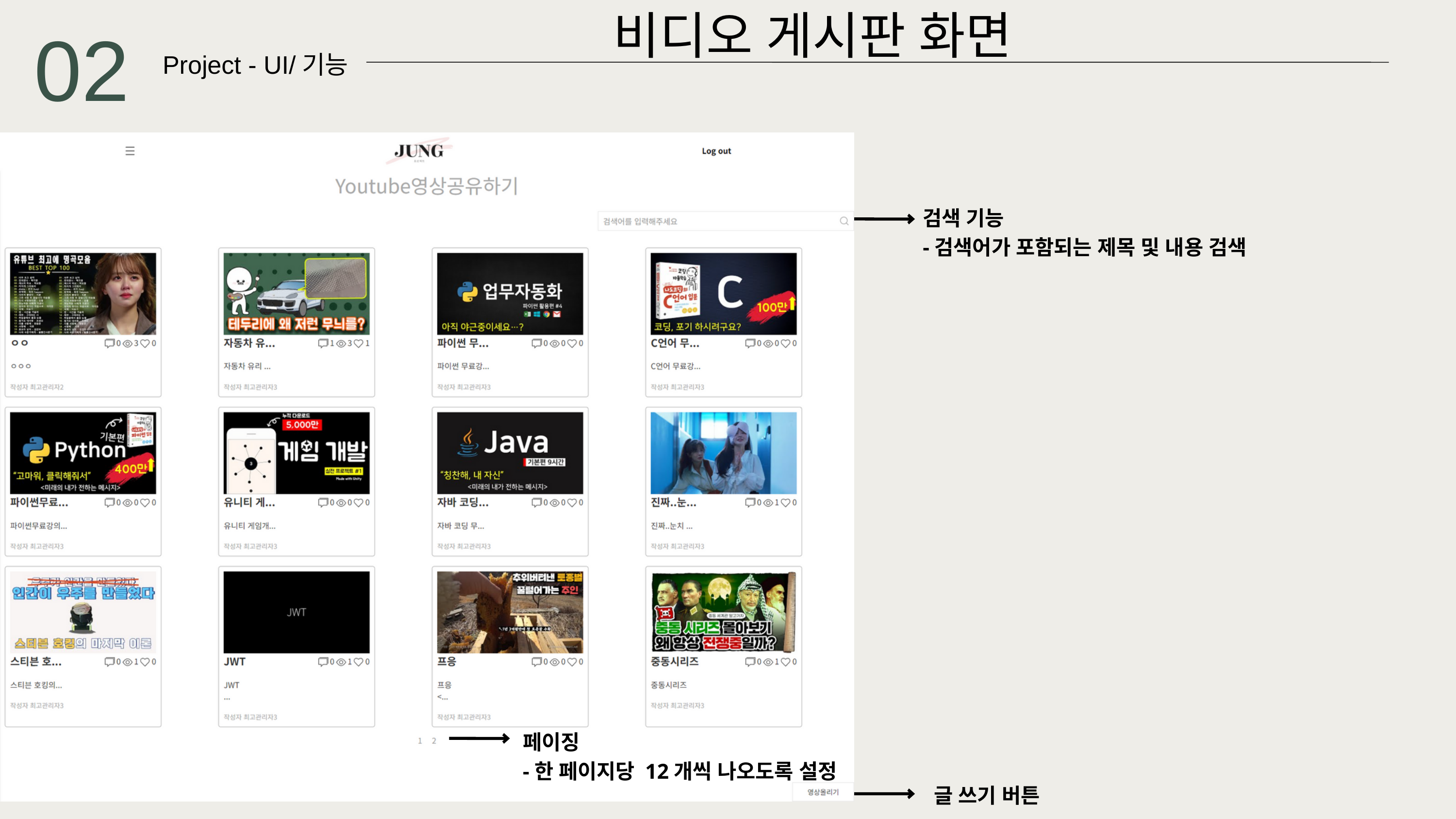

비디오 게시판 화면
02
Project - UI/기능

검색 기능
-검색어가 포함되는 제목 및 내용 검색

페이징
-한 페이지당 12개씩 나오도록 설정

글 쓰기 버튼